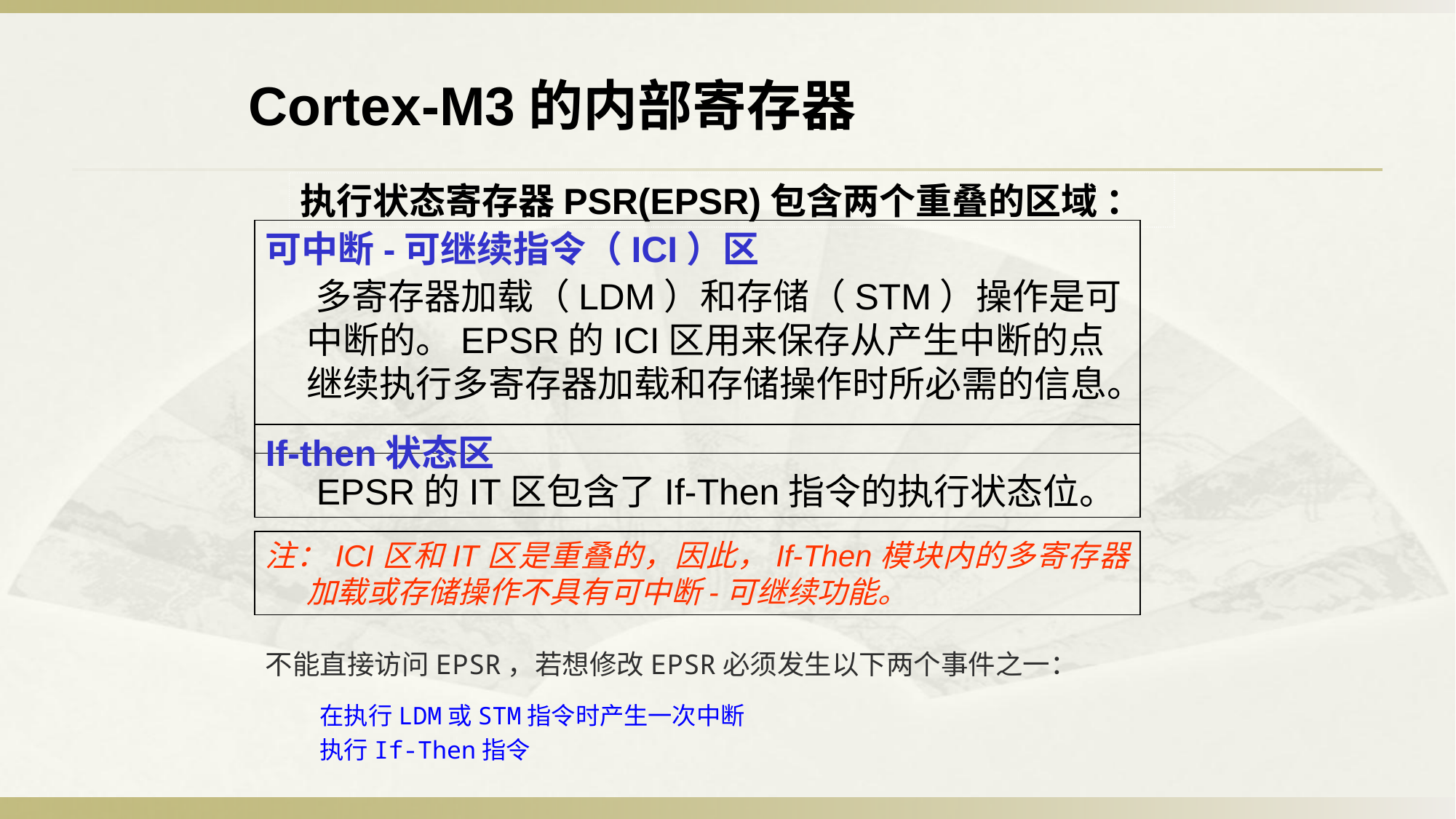

Cortex-M3的内部寄存器
执行状态寄存器PSR(EPSR)包含两个重叠的区域 ：
可中断-可继续指令（ICI）区
     多寄存器加载（LDM）和存储（STM）操作是可中断的。EPSR的ICI区用来保存从产生中断的点继续执行多寄存器加载和存储操作时所必需的信息。
If-then状态区
     EPSR的IT区包含了If-Then指令的执行状态位。
注：ICI区和IT区是重叠的，因此，If-Then模块内的多寄存器加载或存储操作不具有可中断-可继续功能。
不能直接访问EPSR，若想修改EPSR必须发生以下两个事件之一：
在执行LDM或STM指令时产生一次中断
执行If-Then指令